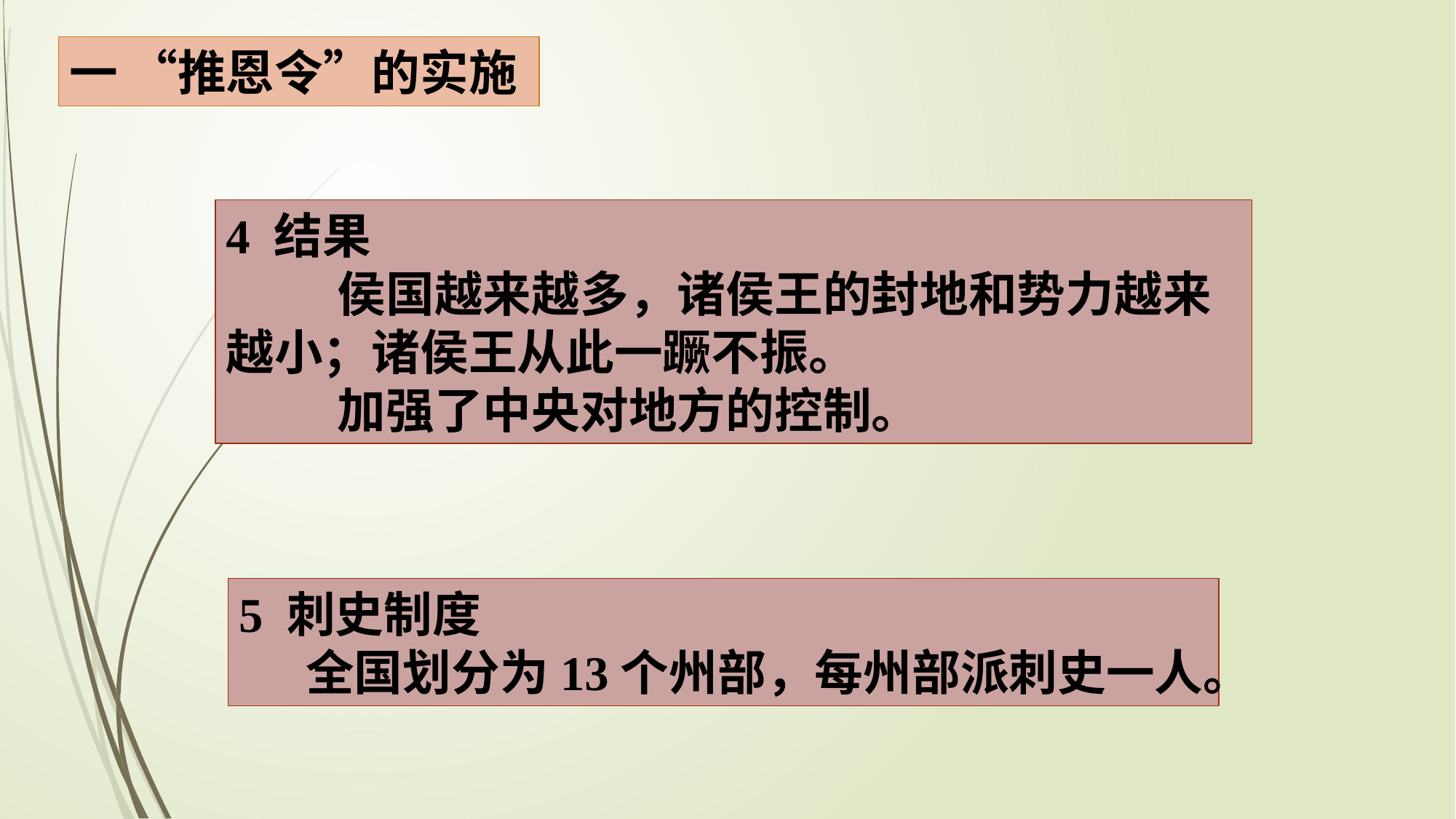

一 “推恩令”的实施
4 结果
         侯国越来越多，诸侯王的封地和势力越来越小；诸侯王从此一蹶不振。
         加强了中央对地方的控制。
5 刺史制度
     全国划分为13个州部，每州部派刺史一人。